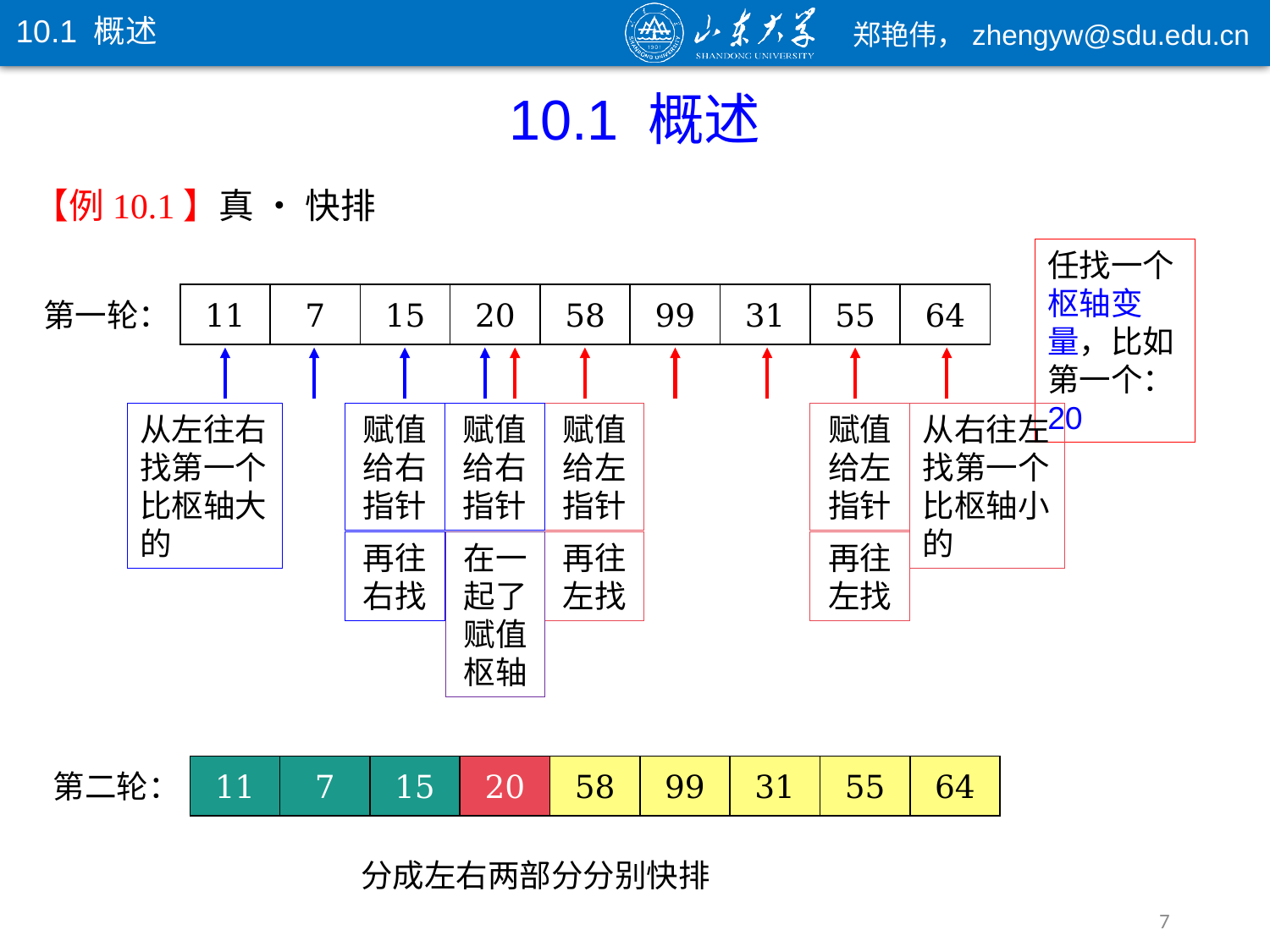

10.1 概述
10.1 概述
【例10.1】真 • 快排
任找一个枢轴变量，比如第一个：20
20
11
11
7
55
15
15
58
20
20
15
58
58
99
31
11
55
55
64
第一轮：
从左往右找第一个比枢轴大的
赋值给右指针
赋值给右指针
赋值给左指针
赋值给左指针
从右往左找第一个比枢轴小的
再往右找
在一起了赋值枢轴
再往左找
再往左找
11
7
15
20
58
99
31
55
64
第二轮：
分成左右两部分分别快排
7